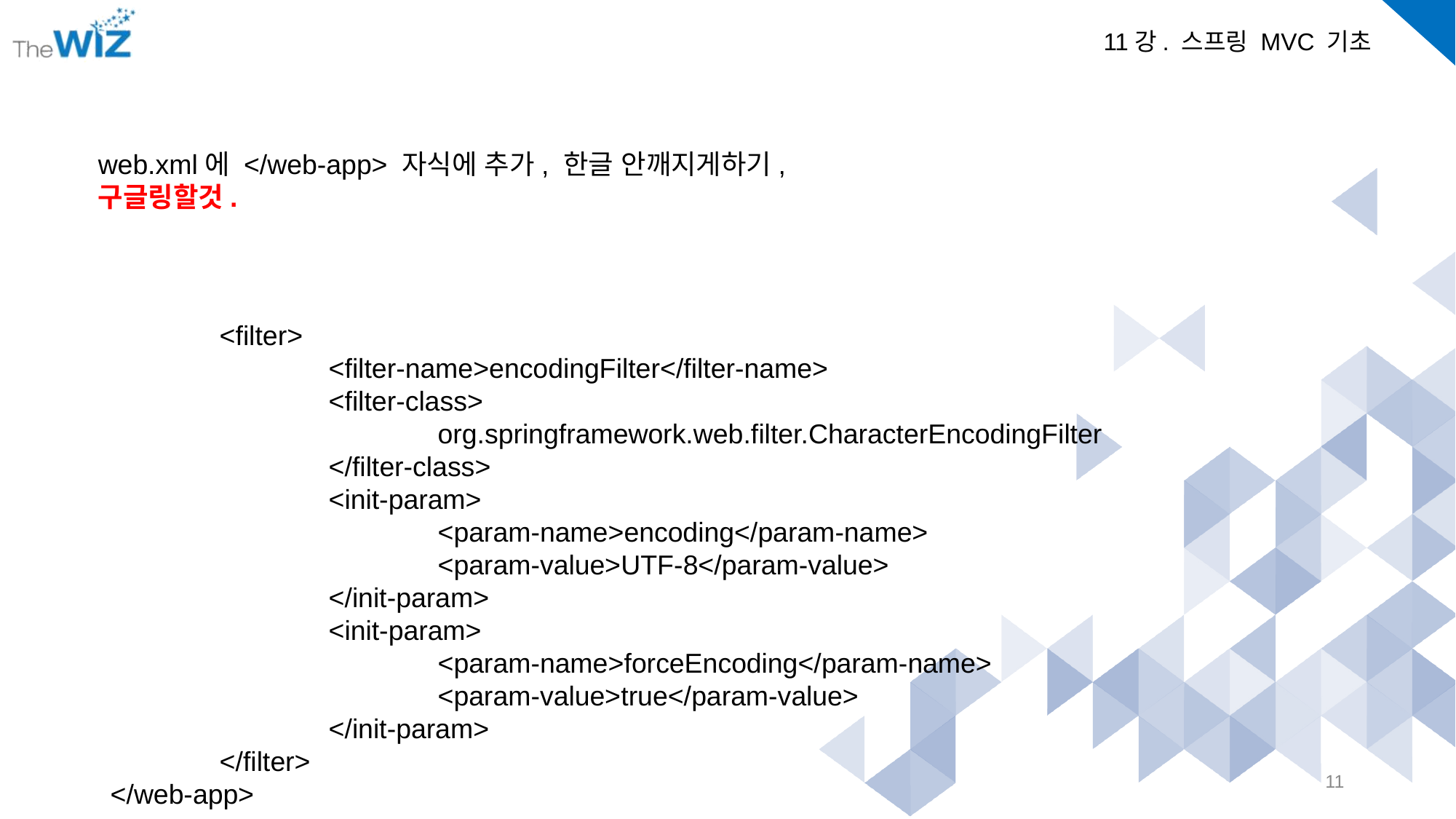

web.xml에 </web-app> 자식에 추가, 한글 안깨지게하기, 구글링할것.

	<filter>
		<filter-name>encodingFilter</filter-name>
		<filter-class>
			org.springframework.web.filter.CharacterEncodingFilter
		</filter-class>
		<init-param>
			<param-name>encoding</param-name>
			<param-value>UTF-8</param-value>
		</init-param>
		<init-param>
			<param-name>forceEncoding</param-name>
			<param-value>true</param-value>
		</init-param>
	</filter>
</web-app>
11